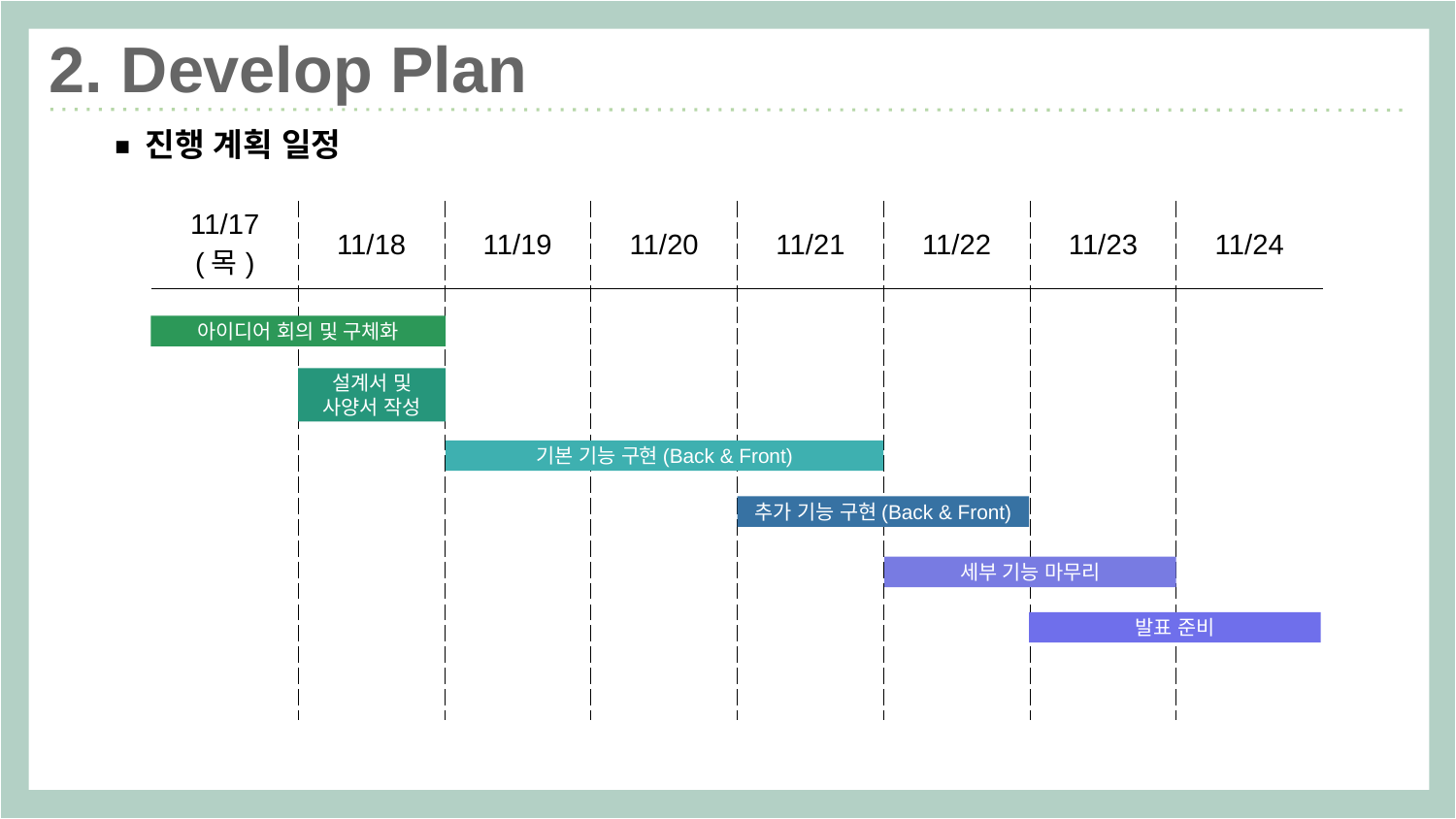

# 2. Develop Plan
◾ 진행 계획 일정
| 11/17(목) | 11/18 | 11/19 | 11/20 | 11/21 | 11/22 | 11/23 | 11/24 |
| --- | --- | --- | --- | --- | --- | --- | --- |
|  |  |  |  |  |  |  |  |
아이디어 회의 및 구체화
설계서 및 사양서 작성
기본 기능 구현(Back & Front)
추가 기능 구현(Back & Front)
세부 기능 마무리
발표 준비